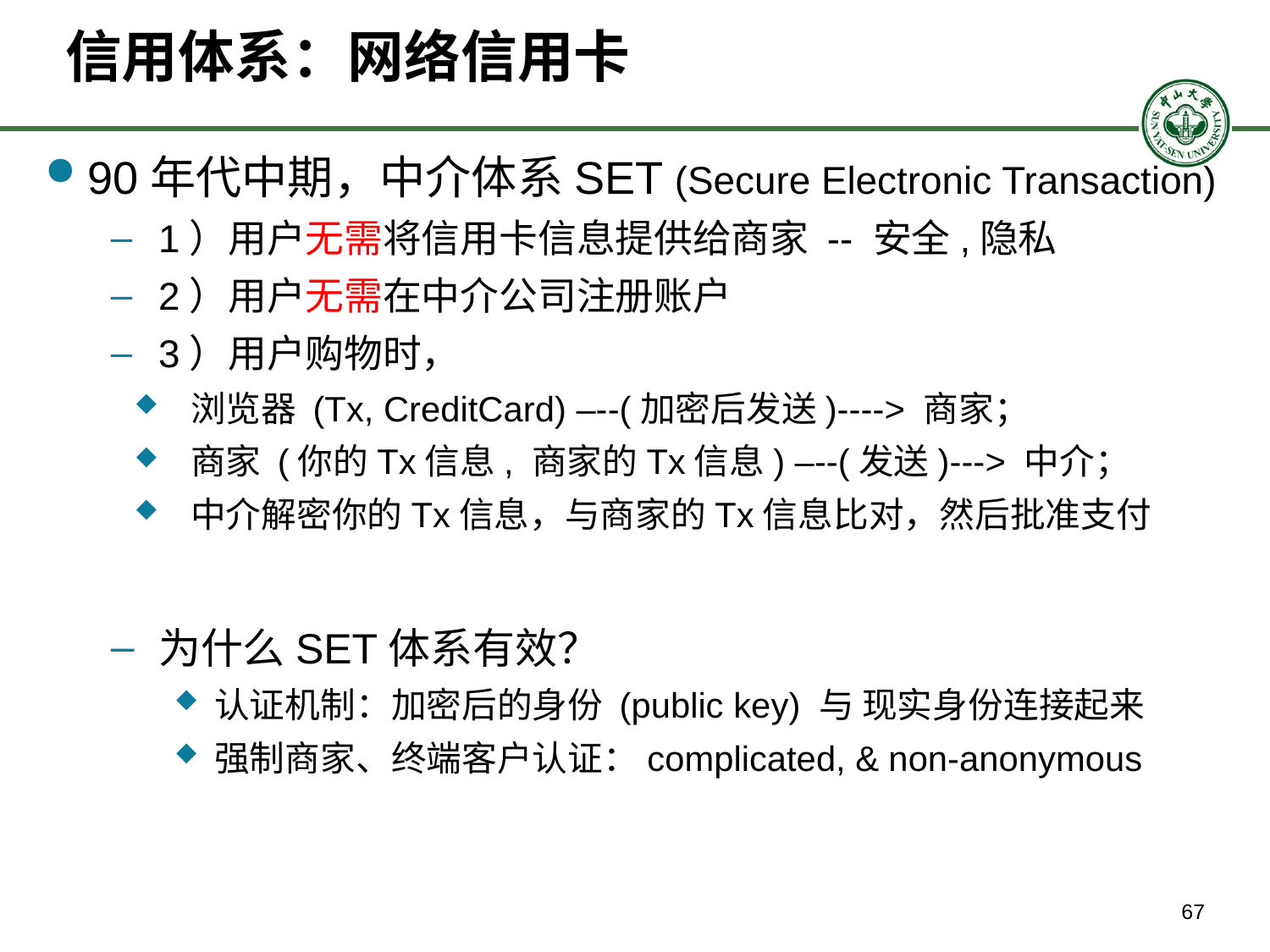

# 信用体系：网络信用卡
90年代中期，中介体系SET (Secure Electronic Transaction)
1）用户无需将信用卡信息提供给商家 -- 安全,隐私
2）用户无需在中介公司注册账户
3）用户购物时，
 浏览器 (Tx, CreditCard) –--(加密后发送)----> 商家；
 商家 (你的Tx信息, 商家的Tx信息) –--(发送)---> 中介；
 中介解密你的Tx信息，与商家的Tx信息比对，然后批准支付

为什么SET体系有效？
认证机制：加密后的身份 (public key) 与 现实身份连接起来
强制商家、终端客户认证：complicated, & non-anonymous